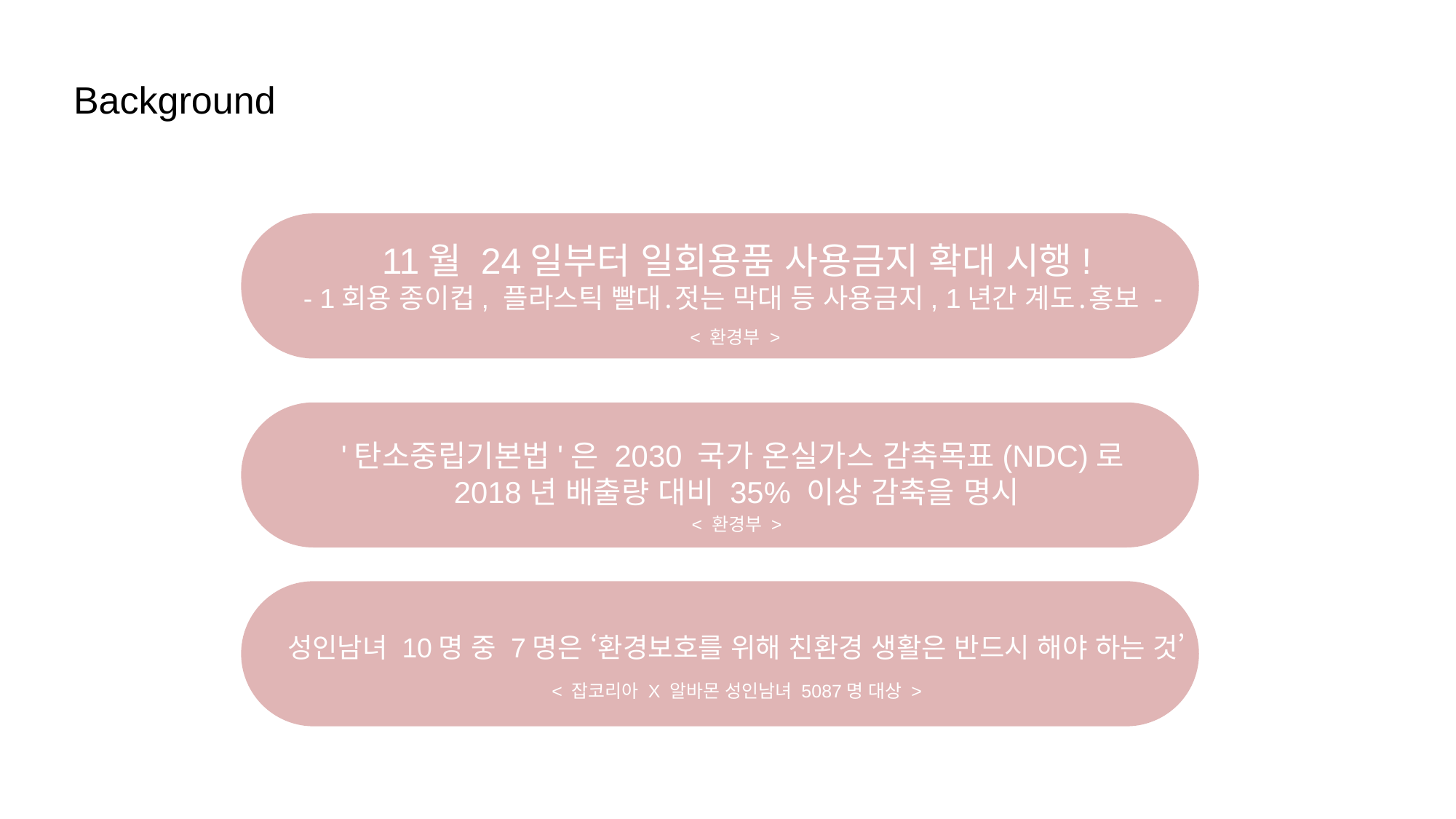

Background

11월 24일부터 일회용품 사용금지 확대 시행!
- 1회용 종이컵, 플라스틱 빨대․젓는 막대 등 사용금지, 1년간 계도․홍보 -
< 환경부 >

11월 24일부터 일회용품 사용금지 확대 시행!
- 1회용 종이컵, 플라스틱 빨대․젓는 막대 등 사용금지, 1년간 계도․홍보 -
'탄소중립기본법'은 2030 국가 온실가스 감축목표(NDC)로
2018년 배출량 대비 35% 이상 감축을 명시
< 환경부 >

11월 24일부터 일회용품 사용금지 확대 시행!
- 1회용 종이컵, 플라스틱 빨대․젓는 막대 등 사용금지, 1년간 계도․홍보 -
성인남녀 10명 중 7명은 ‘환경보호를 위해 친환경 생활은 반드시 해야 하는 것’
< 잡코리아 X 알바몬 성인남녀 5087명 대상 >